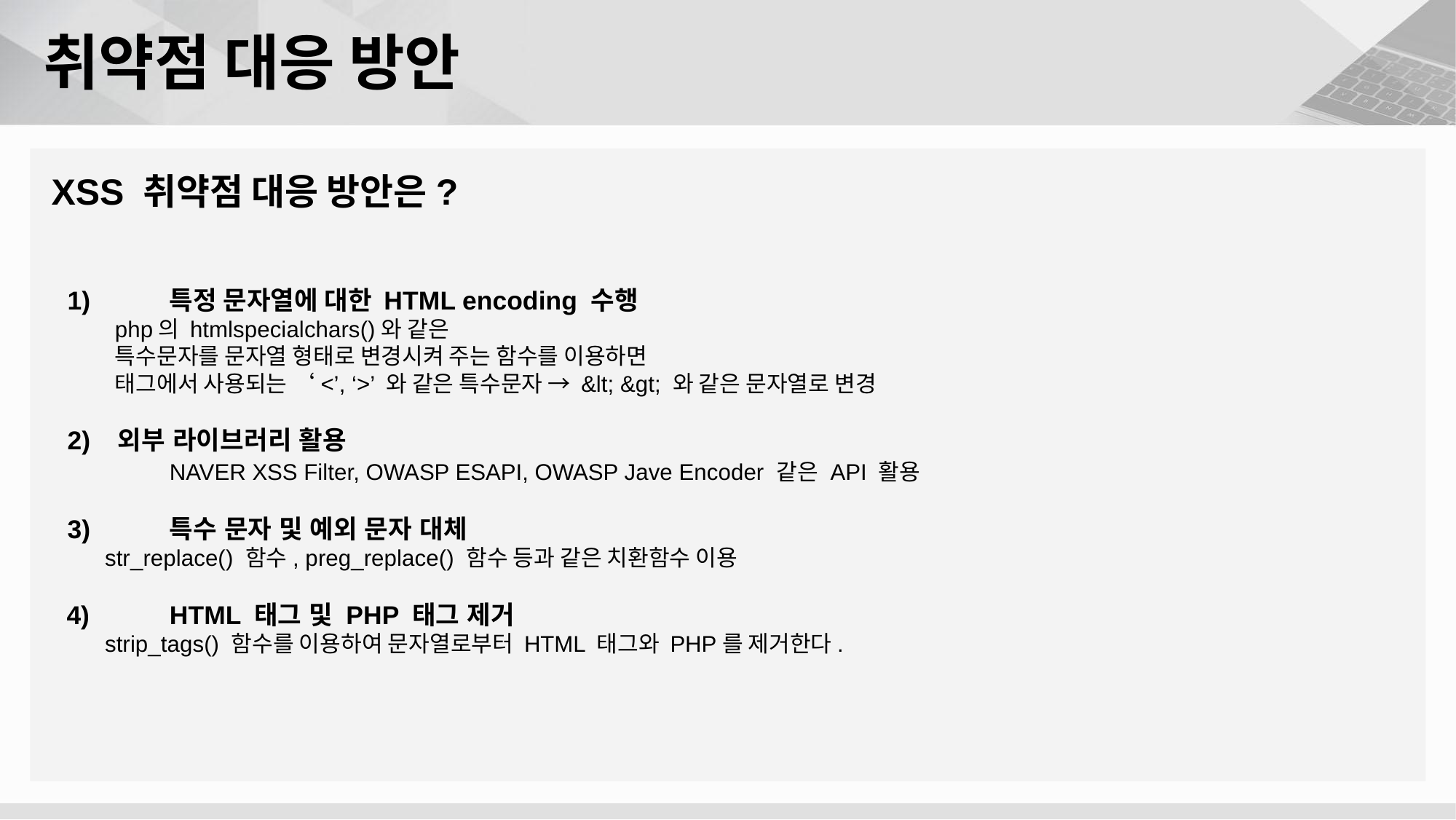

# 취약점 대응 방안

XSS 취약점 대응 방안은?
 1)	특정 문자열에 대한 HTML encoding 수행
php의 htmlspecialchars()와 같은
특수문자를 문자열 형태로 변경시켜 주는 함수를 이용하면
태그에서 사용되는 ‘<’, ‘>’ 와 같은 특수문자 → &lt; &gt; 와 같은 문자열로 변경

 2)   외부 라이브러리 활용
	NAVER XSS Filter, OWASP ESAPI, OWASP Jave Encoder 같은 API 활용

 3)	특수 문자 및 예외 문자 대체
       str_replace() 함수, preg_replace() 함수 등과 같은 치환함수 이용

 4)	HTML 태그 및 PHP 태그 제거
       strip_tags() 함수를 이용하여 문자열로부터 HTML 태그와 PHP를 제거한다.